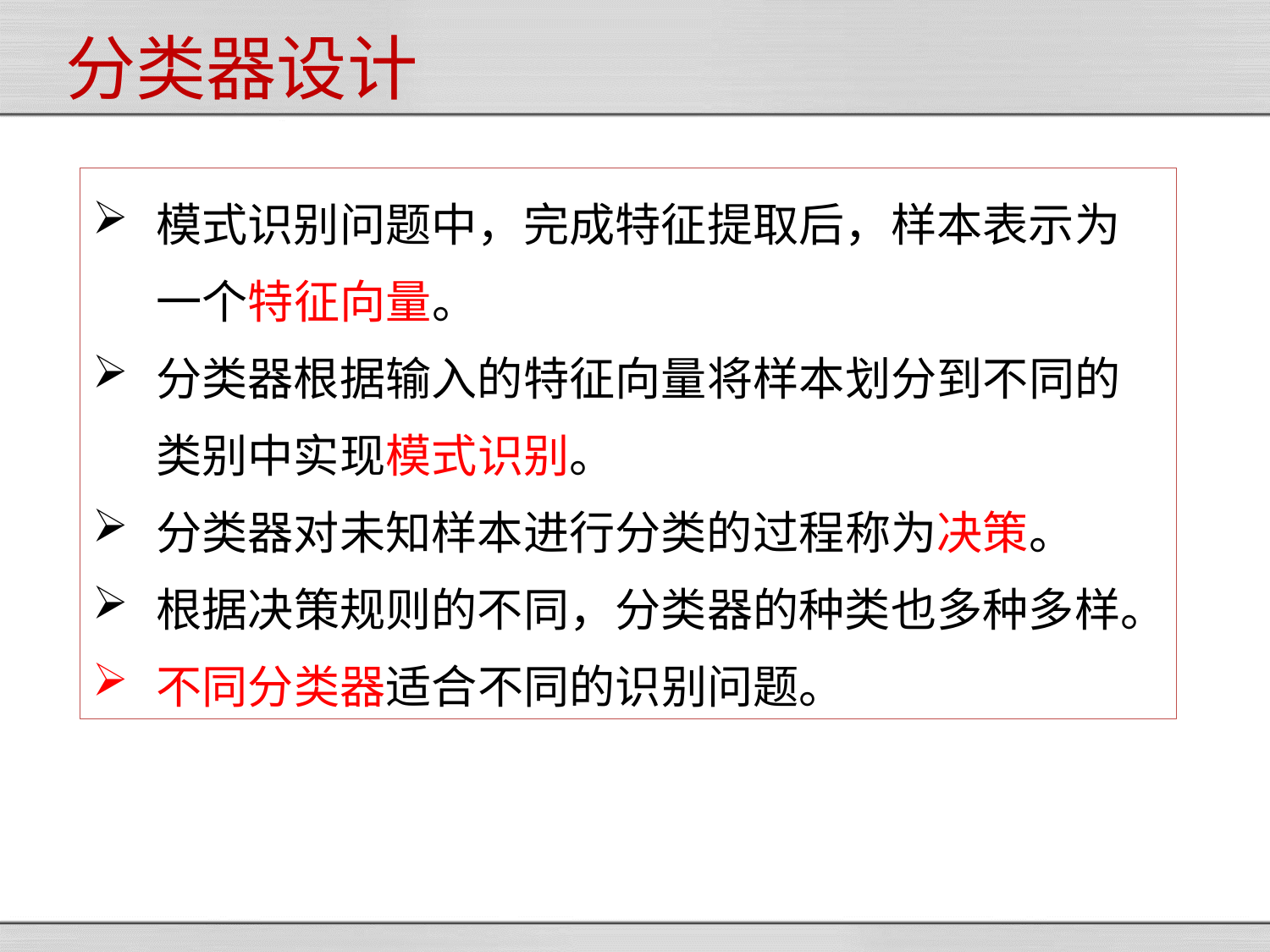

分类器设计
模式识别问题中，完成特征提取后，样本表示为一个特征向量。
分类器根据输入的特征向量将样本划分到不同的类别中实现模式识别。
分类器对未知样本进行分类的过程称为决策。
根据决策规则的不同，分类器的种类也多种多样。
不同分类器适合不同的识别问题。